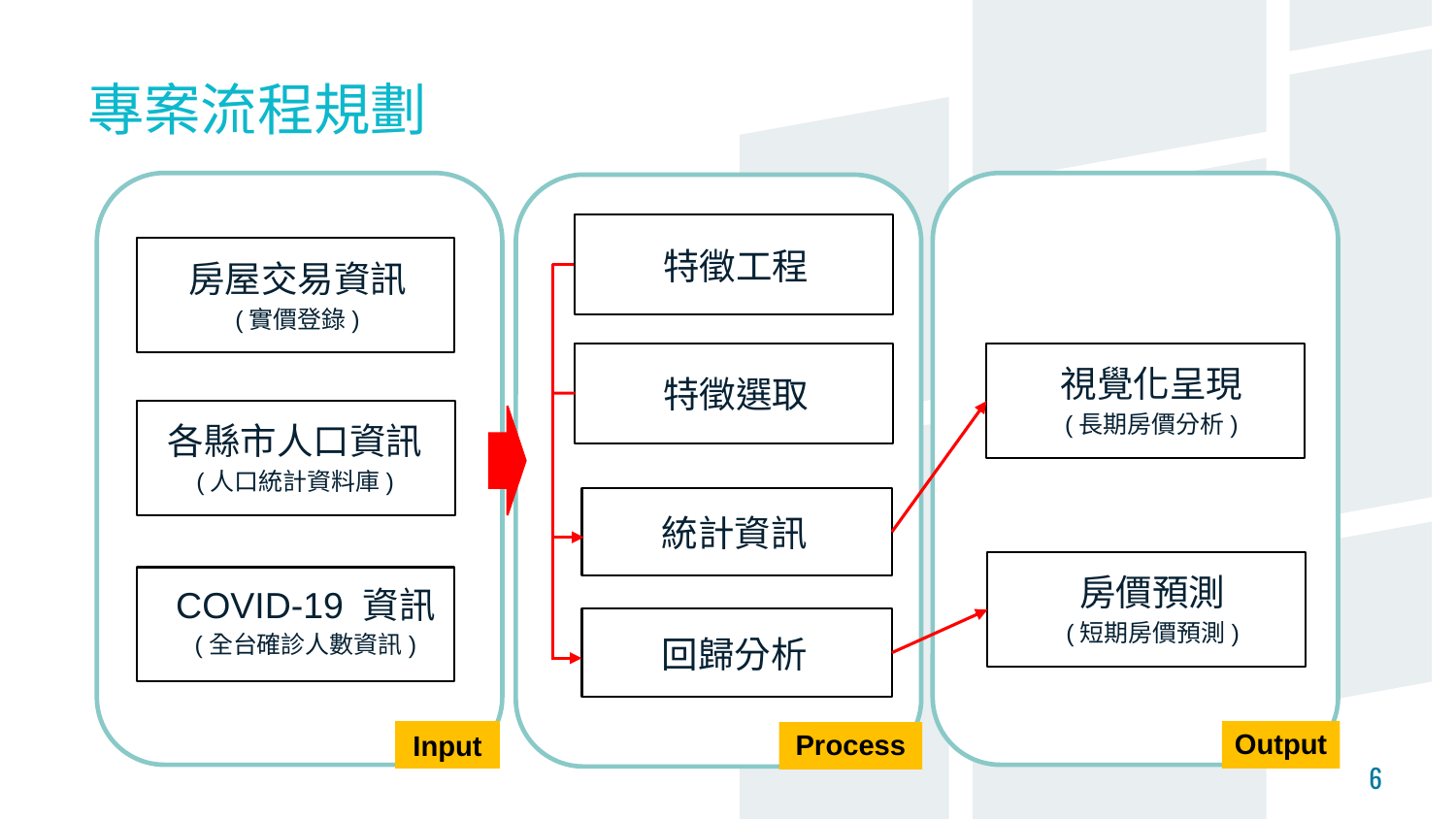

專案流程規劃

特徵工程
房屋交易資訊
(實價登錄)

視覺化呈現
(長期房價分析)
特徵選取

各縣市人口資訊
(人口統計資料庫)

統計資訊

房價預測
(短期房價預測)

COVID-19 資訊
(全台確診人數資訊)

回歸分析
Input
Output
Process
6
6